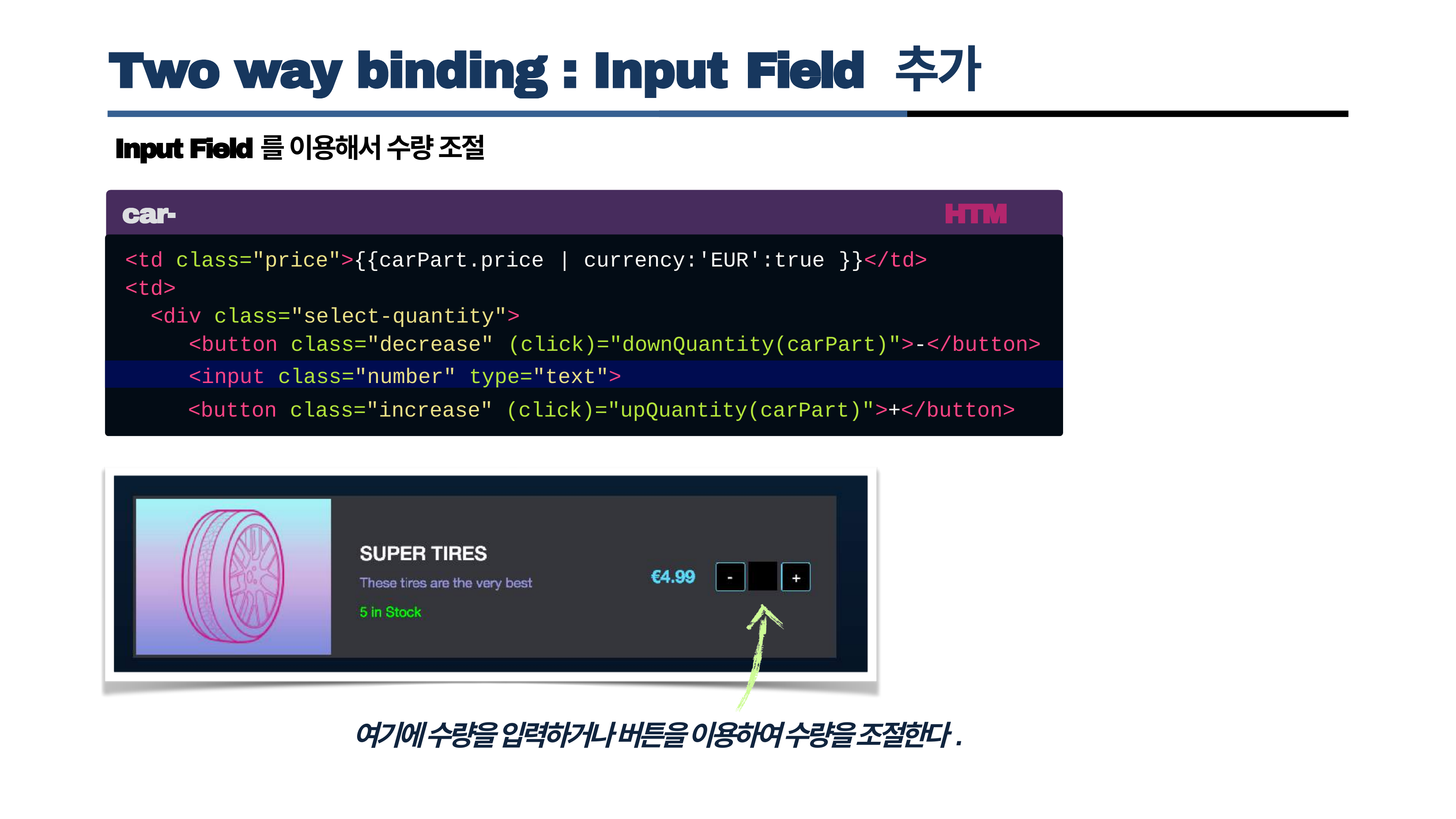

# Two way binding : Input Field 추가
Input Field를 이용해서 수량 조절

car-parts.component.html
HTML

<td class="price">{{carPart.price
| currency:'EUR':true
}}</td>
<td>
<div class="select-quantity">
<button class="decrease" (click)="downQuantity(carPart)">-</button>
<input class="number" type="text">
<button class="increase" (click)="upQuantity(carPart)">+</button>

여기에 수량을 입력하거나 버튼을 이용하여 수량을 조절한다.